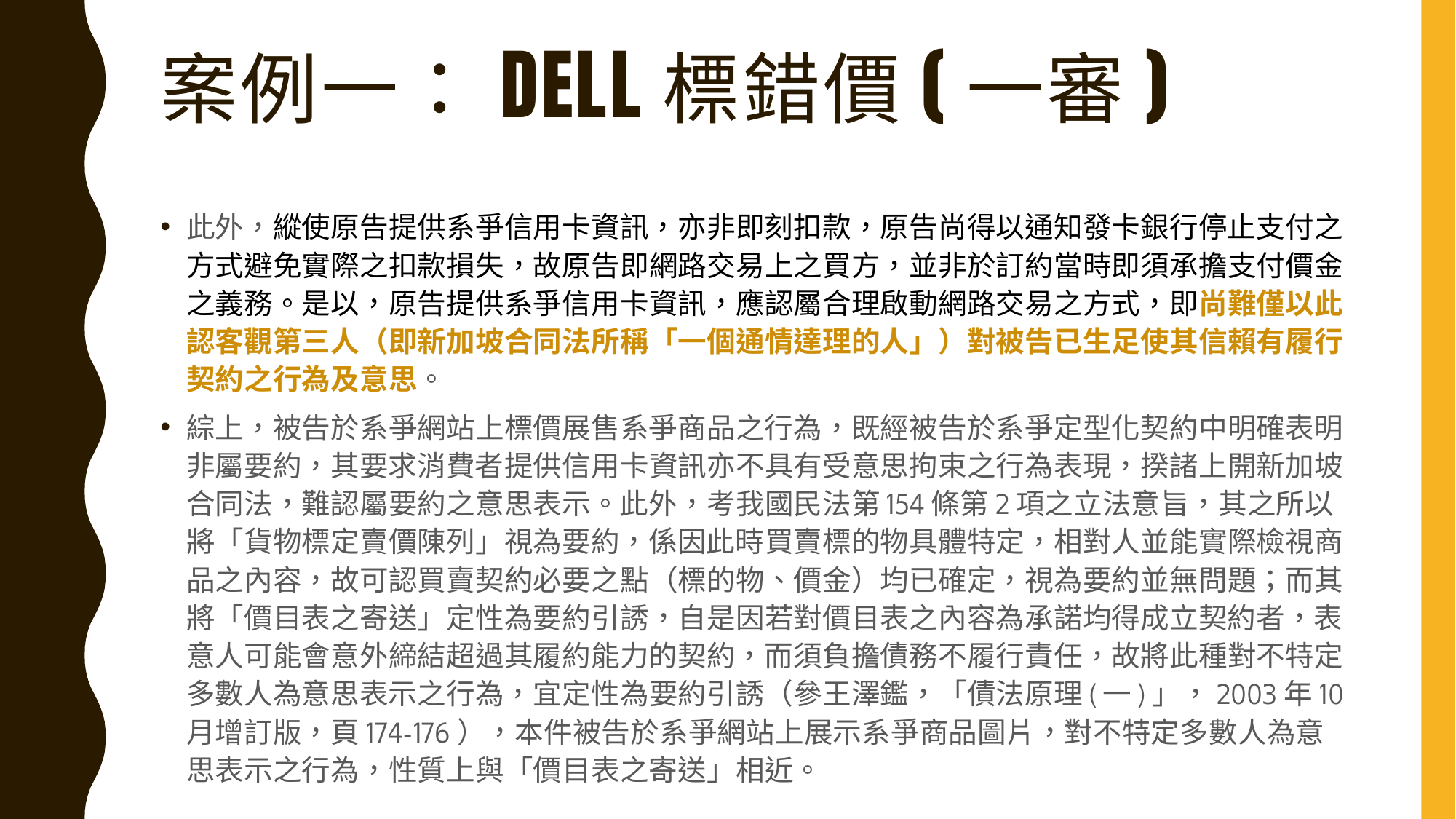

# 案例一：dell標錯價(一審)
此外，縱使原告提供系爭信用卡資訊，亦非即刻扣款，原告尚得以通知發卡銀行停止支付之方式避免實際之扣款損失，故原告即網路交易上之買方，並非於訂約當時即須承擔支付價金之義務。是以，原告提供系爭信用卡資訊，應認屬合理啟動網路交易之方式，即尚難僅以此認客觀第三人（即新加坡合同法所稱「一個通情達理的人」）對被告已生足使其信賴有履行契約之行為及意思。
綜上，被告於系爭網站上標價展售系爭商品之行為，既經被告於系爭定型化契約中明確表明非屬要約，其要求消費者提供信用卡資訊亦不具有受意思拘束之行為表現，揆諸上開新加坡合同法，難認屬要約之意思表示。此外，考我國民法第154條第2項之立法意旨，其之所以將「貨物標定賣價陳列」視為要約，係因此時買賣標的物具體特定，相對人並能實際檢視商品之內容，故可認買賣契約必要之點（標的物、價金）均已確定，視為要約並無問題；而其將「價目表之寄送」定性為要約引誘，自是因若對價目表之內容為承諾均得成立契約者，表意人可能會意外締結超過其履約能力的契約，而須負擔債務不履行責任，故將此種對不特定多數人為意思表示之行為，宜定性為要約引誘（參王澤鑑，「債法原理(一)」，2003年10月增訂版，頁174-176），本件被告於系爭網站上展示系爭商品圖片，對不特定多數人為意思表示之行為，性質上與「價目表之寄送」相近。